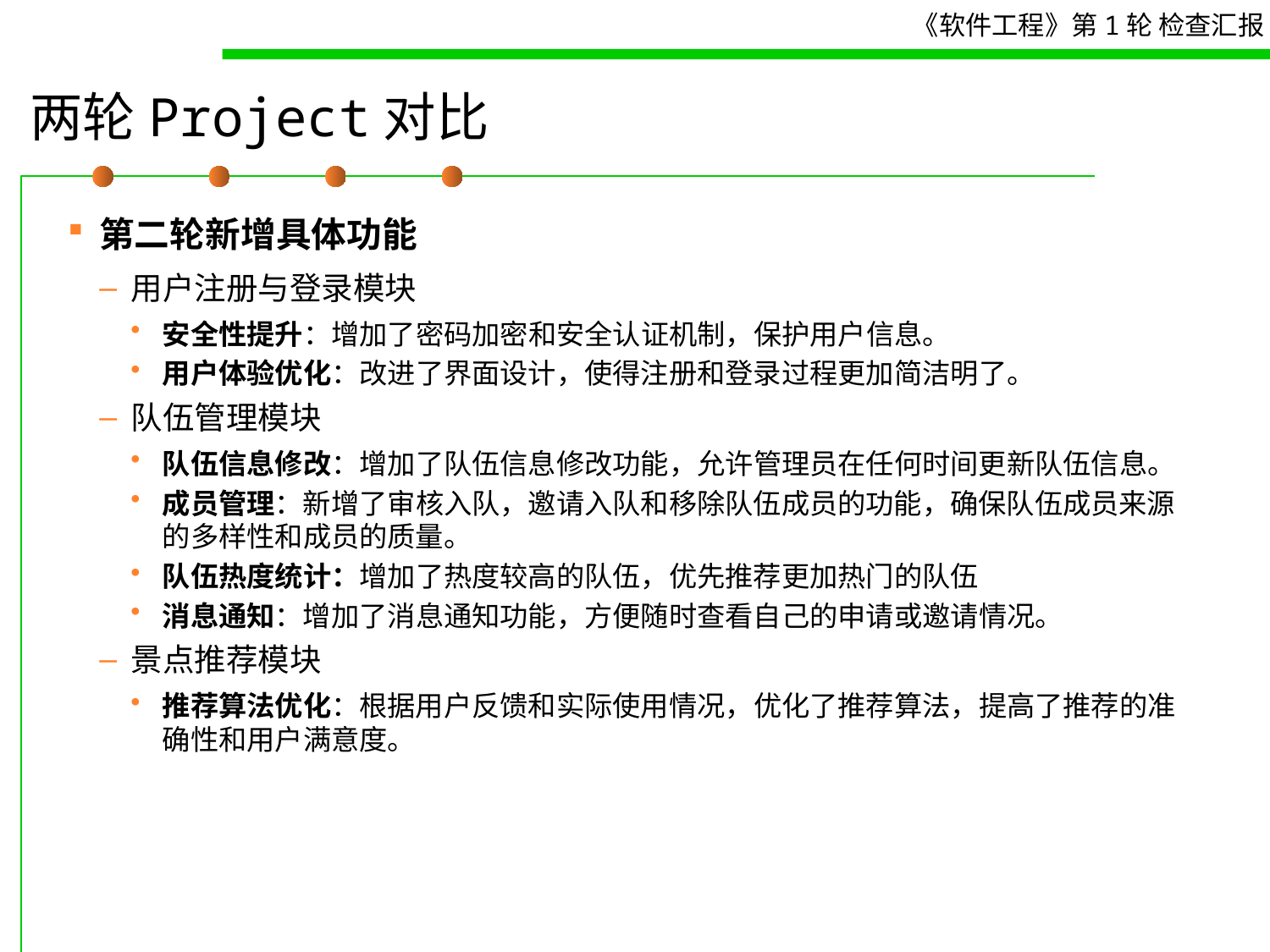

# 两轮Project对比
第二轮新增具体功能
用户注册与登录模块
安全性提升：增加了密码加密和安全认证机制，保护用户信息。
用户体验优化：改进了界面设计，使得注册和登录过程更加简洁明了。
队伍管理模块
队伍信息修改：增加了队伍信息修改功能，允许管理员在任何时间更新队伍信息。
成员管理：新增了审核入队，邀请入队和移除队伍成员的功能，确保队伍成员来源的多样性和成员的质量。
队伍热度统计：增加了热度较高的队伍，优先推荐更加热门的队伍
消息通知：增加了消息通知功能，方便随时查看自己的申请或邀请情况。
景点推荐模块
推荐算法优化：根据用户反馈和实际使用情况，优化了推荐算法，提高了推荐的准确性和用户满意度。